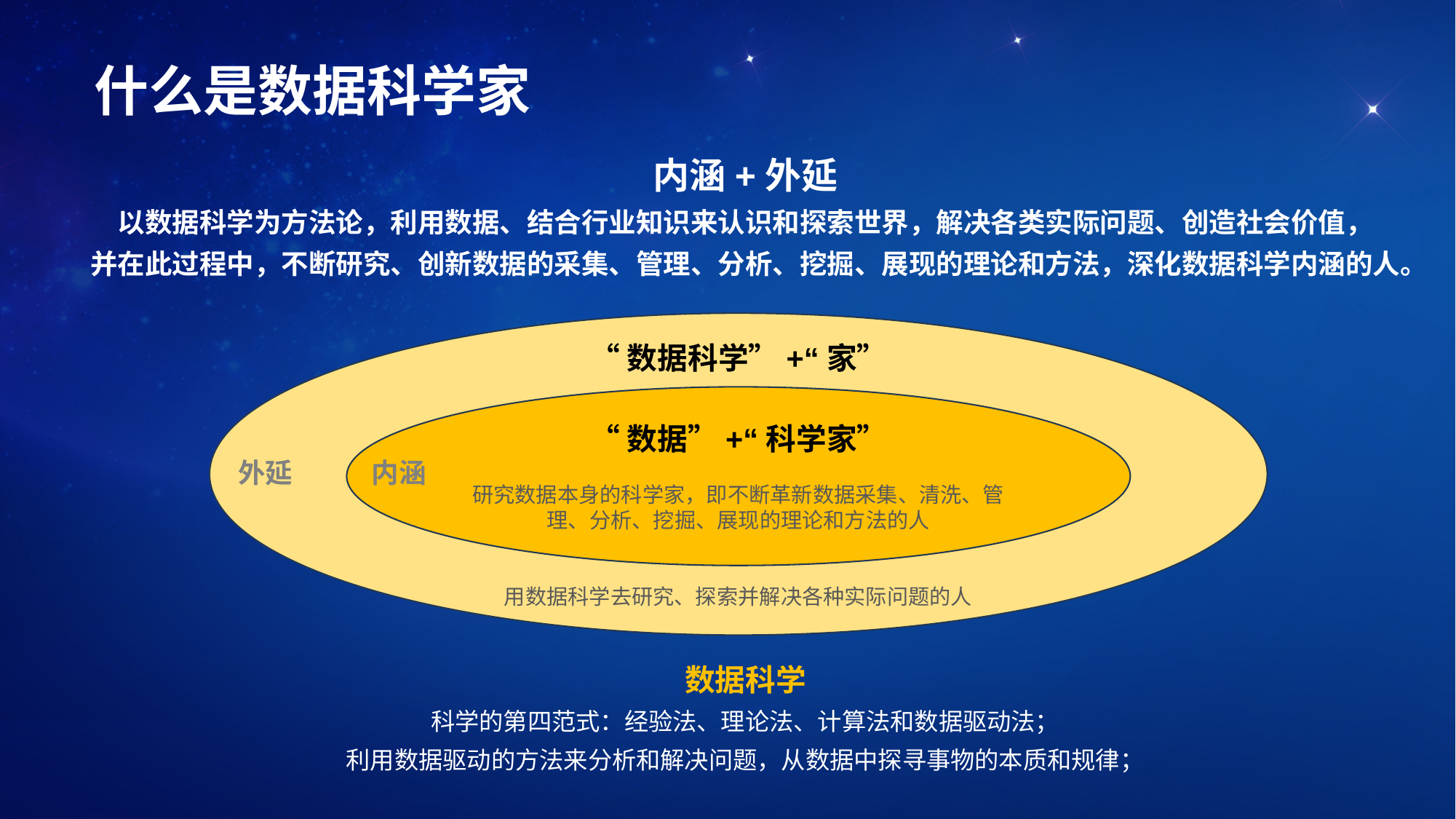

什么是数据科学家
内涵+外延
以数据科学为方法论，利用数据、结合行业知识来认识和探索世界，解决各类实际问题、创造社会价值，
并在此过程中，不断研究、创新数据的采集、管理、分析、挖掘、展现的理论和方法，深化数据科学内涵的人。
“数据科学”+“家”

用数据科学去研究、探索并解决各种实际问题的人
“数据”+“科学家”

研究数据本身的科学家，即不断革新数据采集、清洗、管理、分析、挖掘、展现的理论和方法的人
外延
内涵
数据科学
科学的第四范式：经验法、理论法、计算法和数据驱动法；
利用数据驱动的方法来分析和解决问题，从数据中探寻事物的本质和规律；